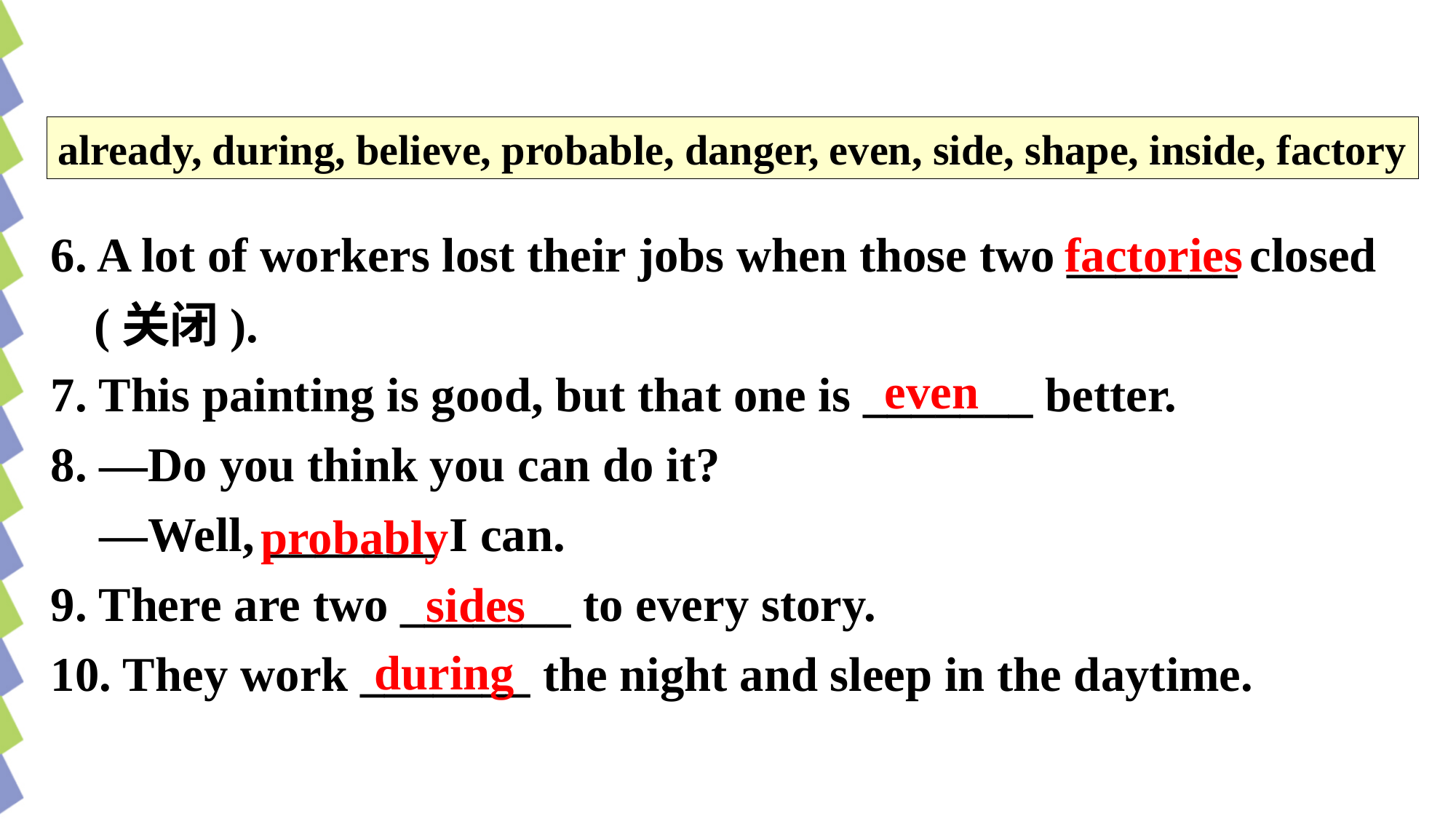

already, during, believe, probable, danger, even, side, shape, inside, factory
6. A lot of workers lost their jobs when those two _______ closed (关闭).
7. This painting is good, but that one is _______ better.
8. —Do you think you can do it?
    —Well, _______ I can.
9. There are two _______ to every story.
10. They work _______ the night and sleep in the daytime.
factories
even
probably
sides
during